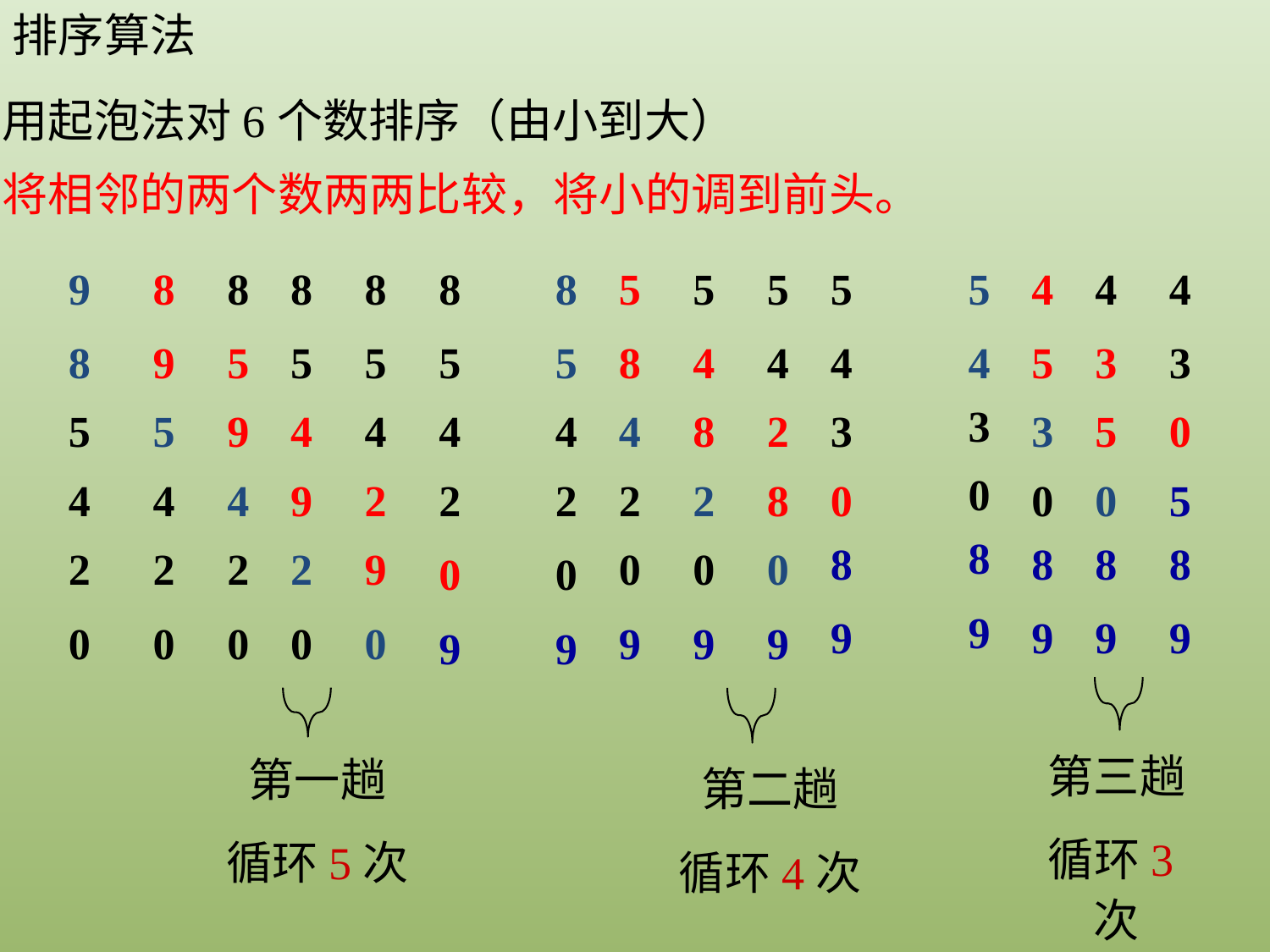

排序算法
用起泡法对6个数排序（由小到大）
将相邻的两个数两两比较，将小的调到前头。
| 8 |
| --- |
| 5 |
| 4 |
| 2 |
| 0 |
| 9 |
| 8 |
| --- |
| 5 |
| 4 |
| 2 |
| 0 |
| 9 |
| 9 |
| --- |
| 8 |
| 5 |
| 4 |
| 2 |
| 0 |
| 8 |
| --- |
| 9 |
| 5 |
| 4 |
| 2 |
| 0 |
| 8 |
| --- |
| 5 |
| 9 |
| 4 |
| 2 |
| 0 |
| 8 |
| --- |
| 5 |
| 4 |
| 9 |
| 2 |
| 0 |
| 8 |
| --- |
| 5 |
| 4 |
| 2 |
| 9 |
| 0 |
| 5 |
| --- |
| 8 |
| 4 |
| 2 |
| 0 |
| 9 |
| 5 |
| --- |
| 4 |
| 8 |
| 2 |
| 0 |
| 9 |
| 5 |
| --- |
| 4 |
| 2 |
| 8 |
| 0 |
| 9 |
| 5 |
| --- |
| 4 |
| 3 |
| 0 |
| 8 |
| 9 |
| 5 |
| --- |
| 4 |
| 3 |
| 0 |
| 8 |
| 9 |
| 4 |
| --- |
| 5 |
| 3 |
| 0 |
| 8 |
| 9 |
| 4 |
| --- |
| 3 |
| 5 |
| 0 |
| 8 |
| 9 |
| 4 |
| --- |
| 3 |
| 0 |
| 5 |
| 8 |
| 9 |

第三趟
循环3次

第一趟
循环5次

第二趟
循环4次
298